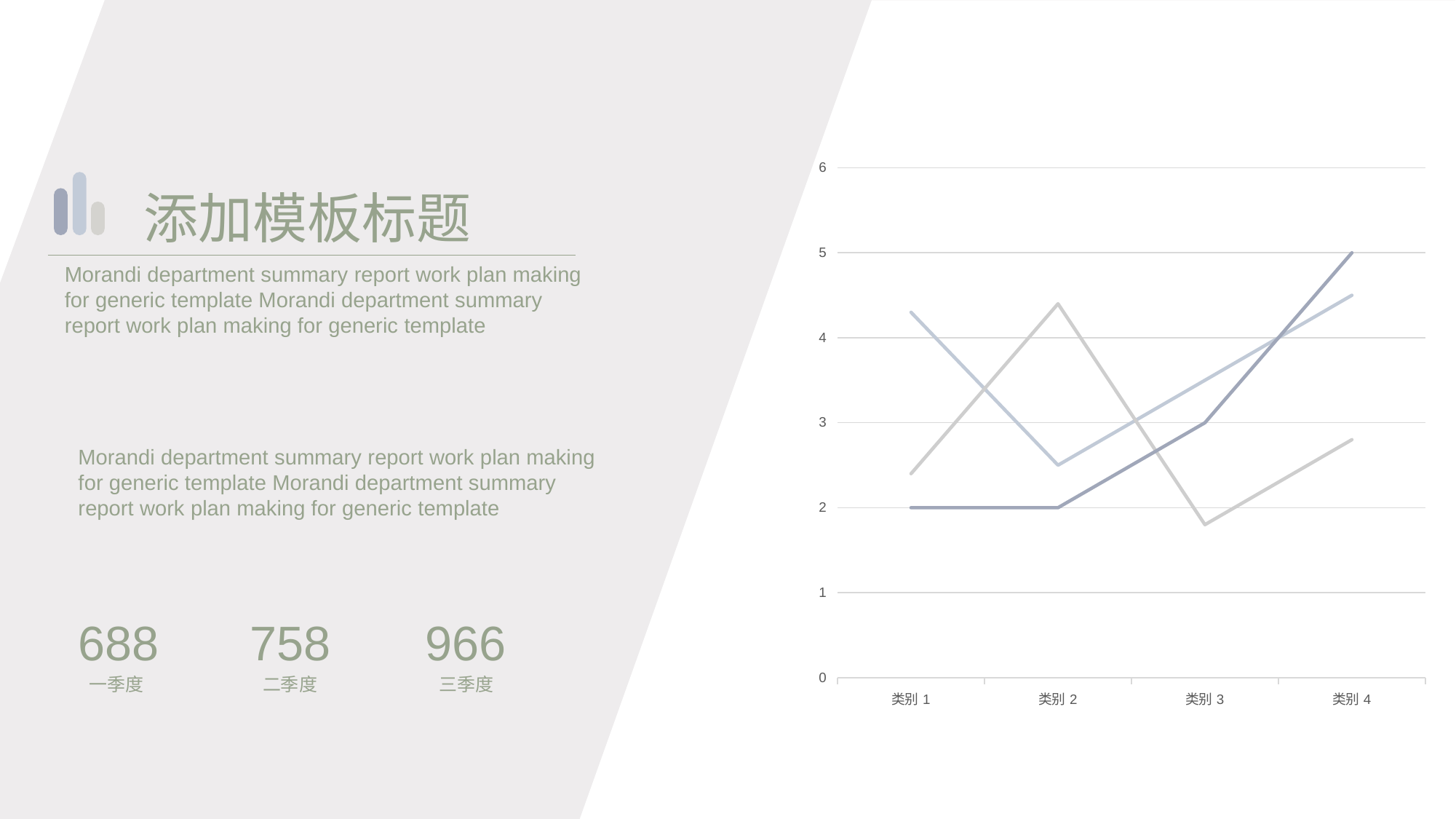

### Chart

| Category | 系列 1 | 系列 2 | 系列 3 |
|---|---|---|---|
| 类别1 | 4.3 | 2.4 | 2.0 |
| 类别2 | 2.5 | 4.4 | 2.0 |
| 类别3 | 3.5 | 1.8 | 3.0 |
| 类别4 | 4.5 | 2.8 | 5.0 |

添加模板标题
Morandi department summary report work plan making for generic template Morandi department summary report work plan making for generic template
Morandi department summary report work plan making for generic template Morandi department summary report work plan making for generic template
688
758
966
一季度
二季度
三季度